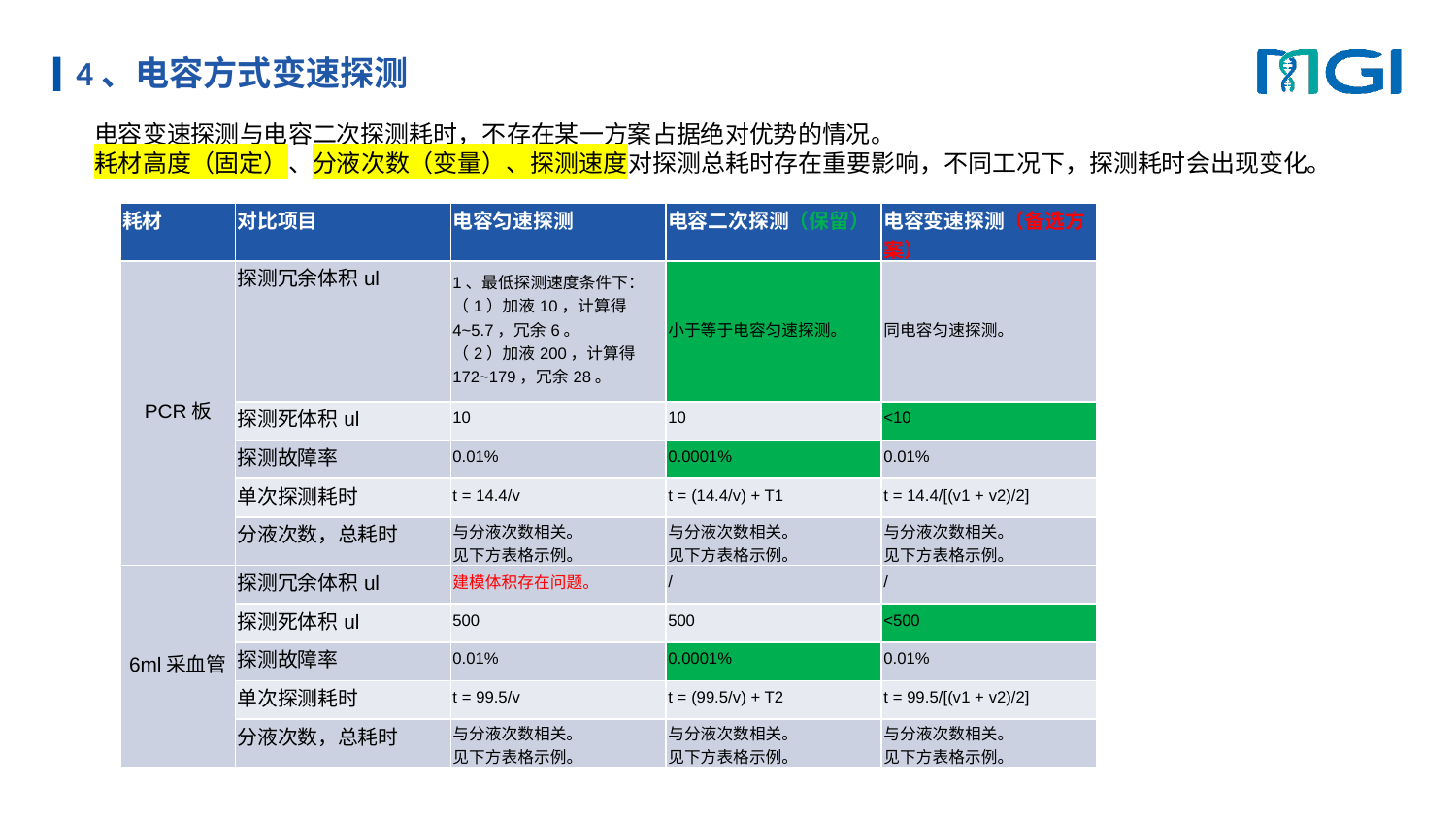

# 4、电容方式变速探测
    电容变速探测与电容二次探测耗时，不存在某一方案占据绝对优势的情况。
    耗材高度（固定）、分液次数（变量）、探测速度对探测总耗时存在重要影响，不同工况下，探测耗时会出现变化。
| 耗材 | 对比项目 | 电容匀速探测 | 电容二次探测（保留） | 电容变速探测（备选方案） |
| --- | --- | --- | --- | --- |
| PCR板 | 探测冗余体积ul | 1、最低探测速度条件下： （1）加液10，计算得4~5.7，冗余6。 （2）加液200，计算得172~179，冗余28。 | 小于等于电容匀速探测。 | 同电容匀速探测。 |
|  | 探测死体积ul | 10 | 10 | <10 |
|  | 探测故障率 | 0.01% | 0.0001% | 0.01% |
|  | 单次探测耗时 | t = 14.4/v | t = (14.4/v) + T1 | t = 14.4/[(v1 + v2)/2] |
|  | 分液次数，总耗时 | 与分液次数相关。 见下方表格示例。 | 与分液次数相关。 见下方表格示例。 | 与分液次数相关。 见下方表格示例。 |
| 6ml采血管 | 探测冗余体积ul | 建模体积存在问题。 | / | / |
|  | 探测死体积ul | 500 | 500 | <500 |
|  | 探测故障率 | 0.01% | 0.0001% | 0.01% |
|  | 单次探测耗时 | t = 99.5/v | t = (99.5/v) + T2 | t = 99.5/[(v1 + v2)/2] |
|  | 分液次数，总耗时 | 与分液次数相关。 见下方表格示例。 | 与分液次数相关。 见下方表格示例。 | 与分液次数相关。 见下方表格示例。 |